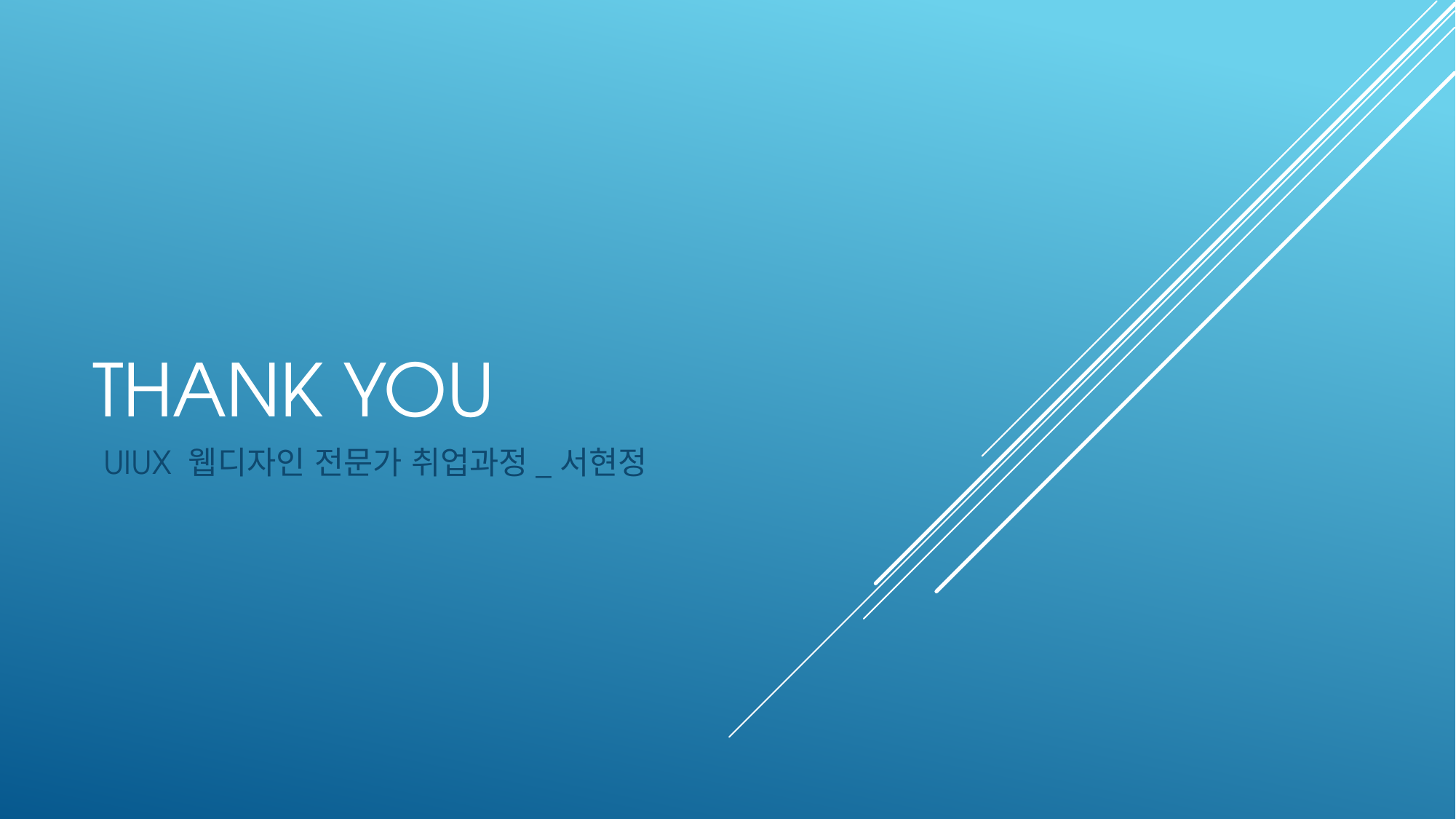

# Thank you
UIUX 웹디자인 전문가 취업과정_서현정